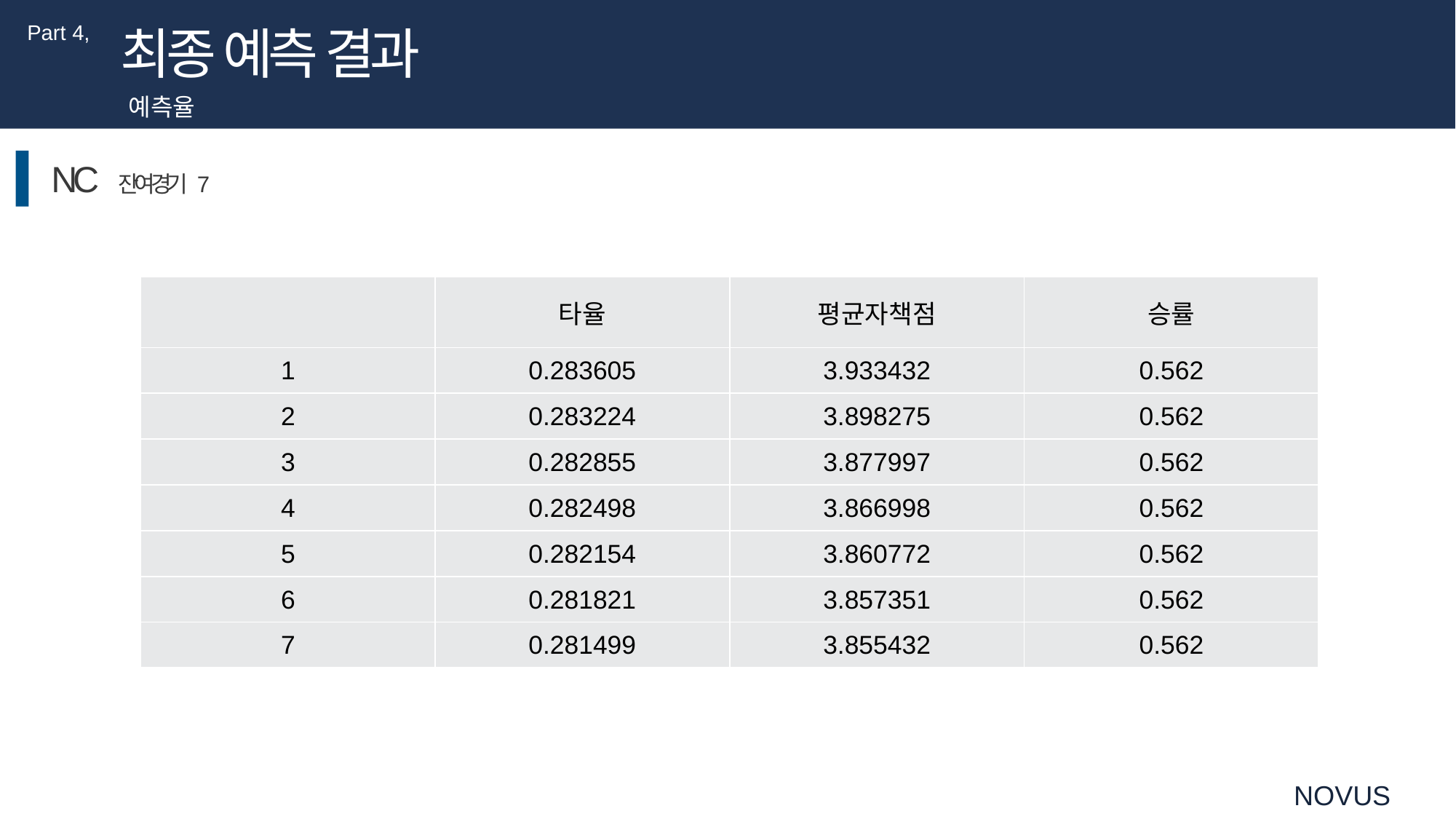

Part 4,
최종 예측 결과
예측율

NC 잔여경기  7
|  | 타율 | 평균자책점 | 승률 |
| --- | --- | --- | --- |
| 1 | 0.283605 | 3.933432 | 0.562 |
| 2 | 0.283224 | 3.898275 | 0.562 |
| 3 | 0.282855 | 3.877997 | 0.562 |
| 4 | 0.282498 | 3.866998 | 0.562 |
| 5 | 0.282154 | 3.860772 | 0.562 |
| 6 | 0.281821 | 3.857351 | 0.562 |
| 7 | 0.281499 | 3.855432 | 0.562 |
NOVUS